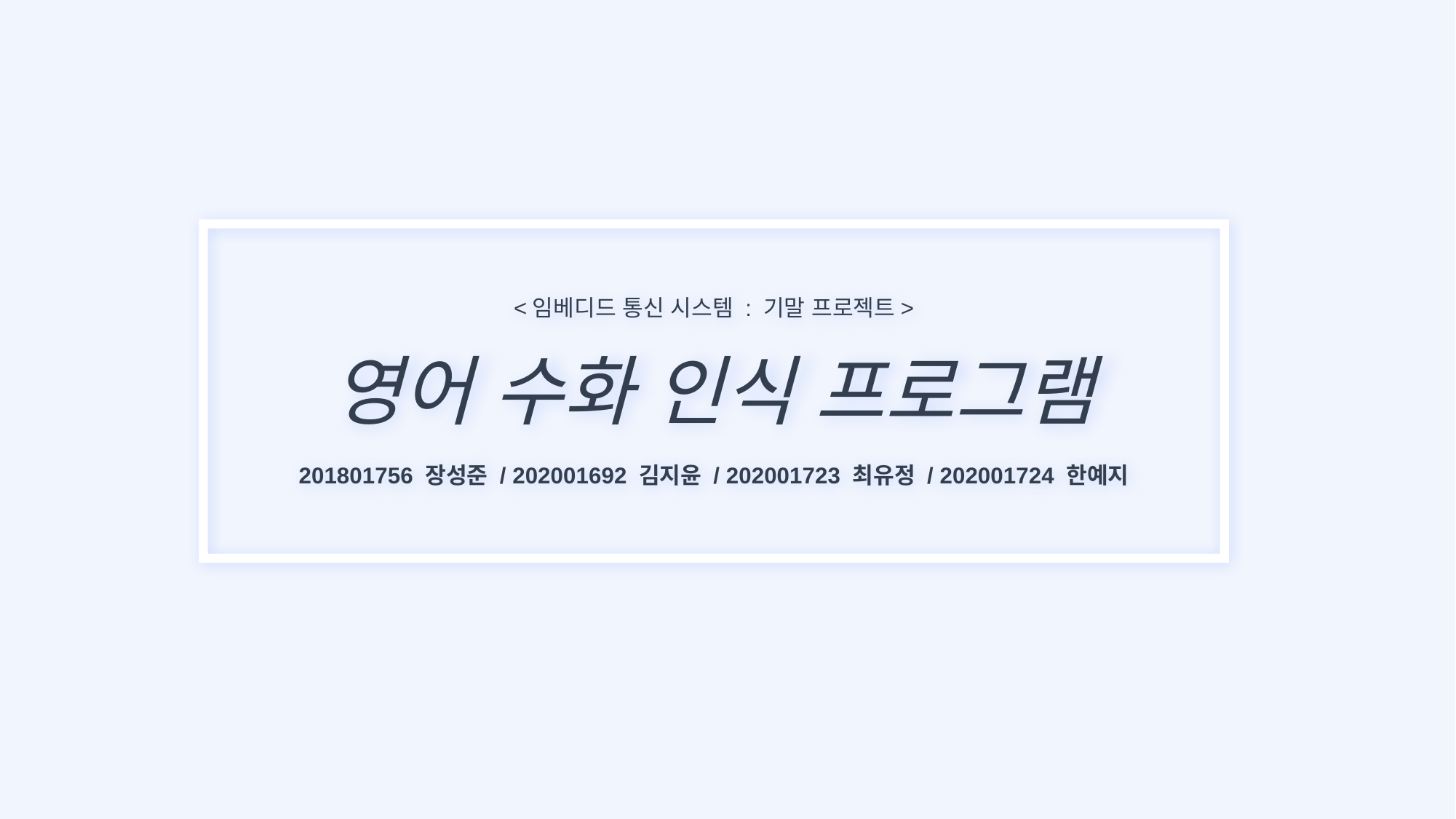

<임베디드 통신 시스템 : 기말 프로젝트>

영어 수화 인식 프로그램

201801756 장성준 / 202001692 김지윤 / 202001723 최유정 / 202001724 한예지